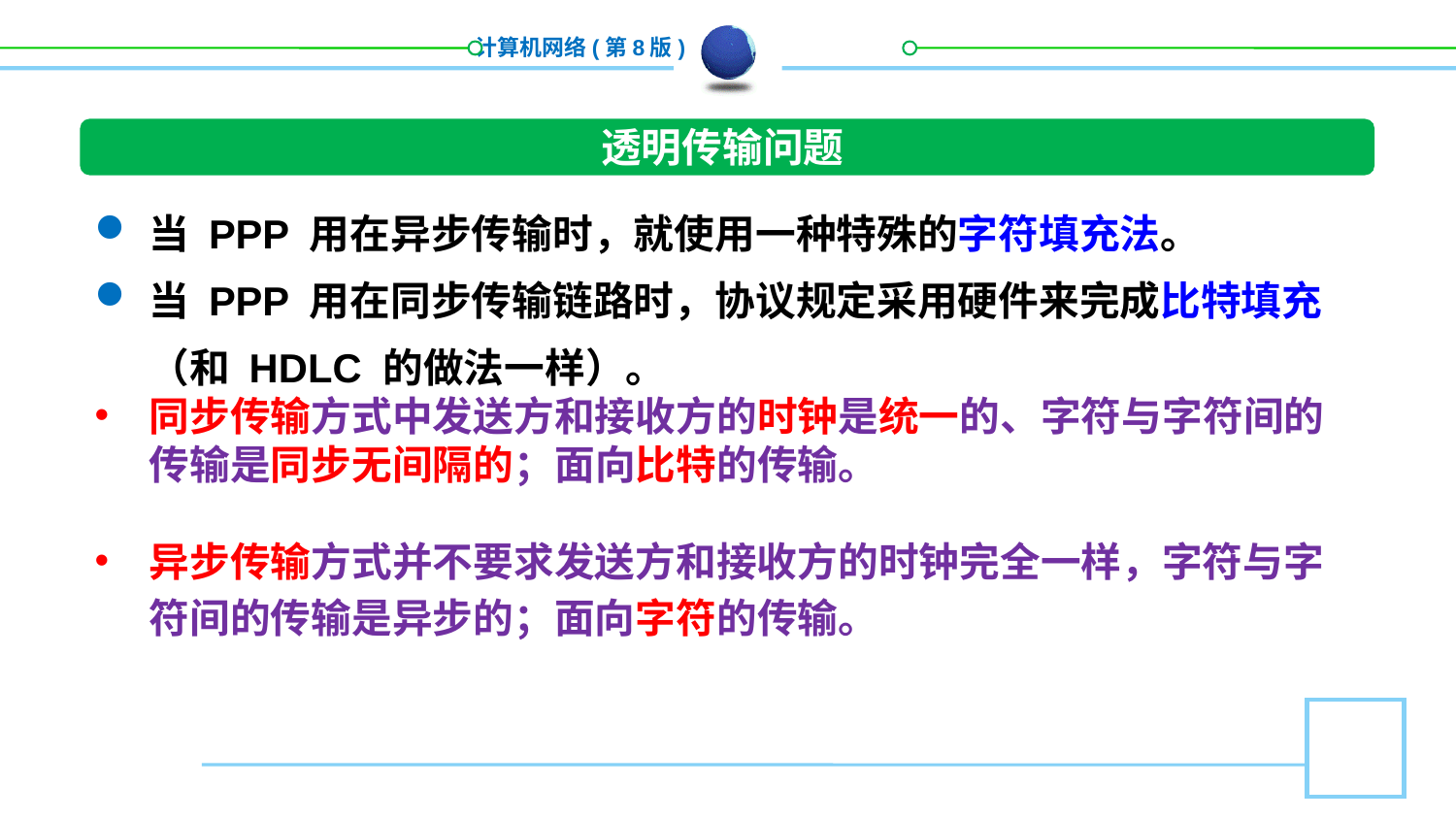

透明传输问题

当 PPP 用在异步传输时，就使用一种特殊的字符填充法。
当 PPP 用在同步传输链路时，协议规定采用硬件来完成比特填充（和 HDLC 的做法一样）。
同步传输方式中发送方和接收方的时钟是统一的、字符与字符间的传输是同步无间隔的；面向比特的传输。

异步传输方式并不要求发送方和接收方的时钟完全一样，字符与字符间的传输是异步的；面向字符的传输。